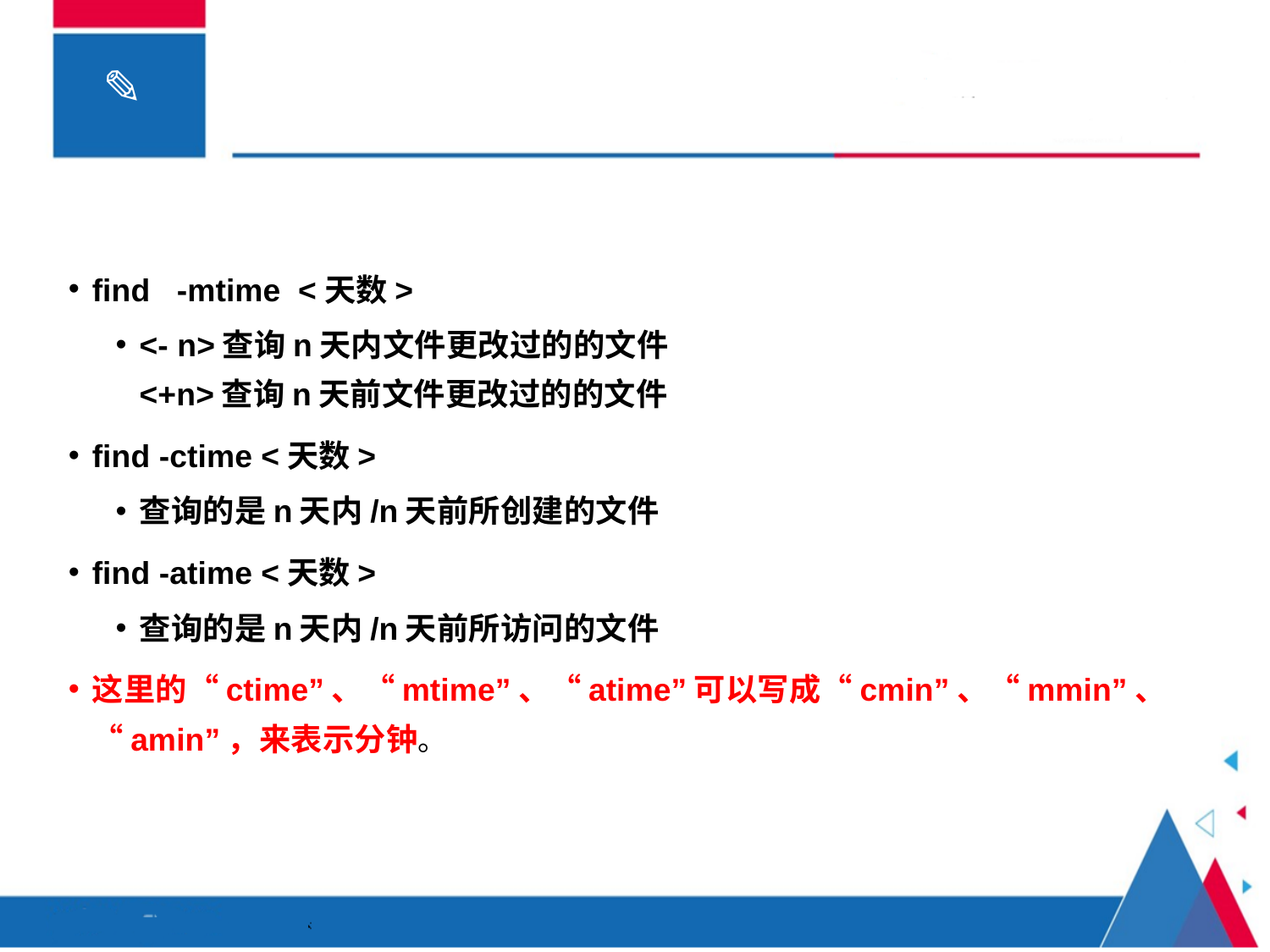

find   -mtime  <天数>
<- n>查询n天内文件更改过的的文件 
<+n>查询n天前文件更改过的的文件
find -ctime <天数>
查询的是n天内/n天前所创建的文件
find -atime <天数>
查询的是n天内/n天前所访问的文件
这里的“ctime”、“mtime”、“atime”可以写成“cmin”、“mmin”、“amin”，来表示分钟。